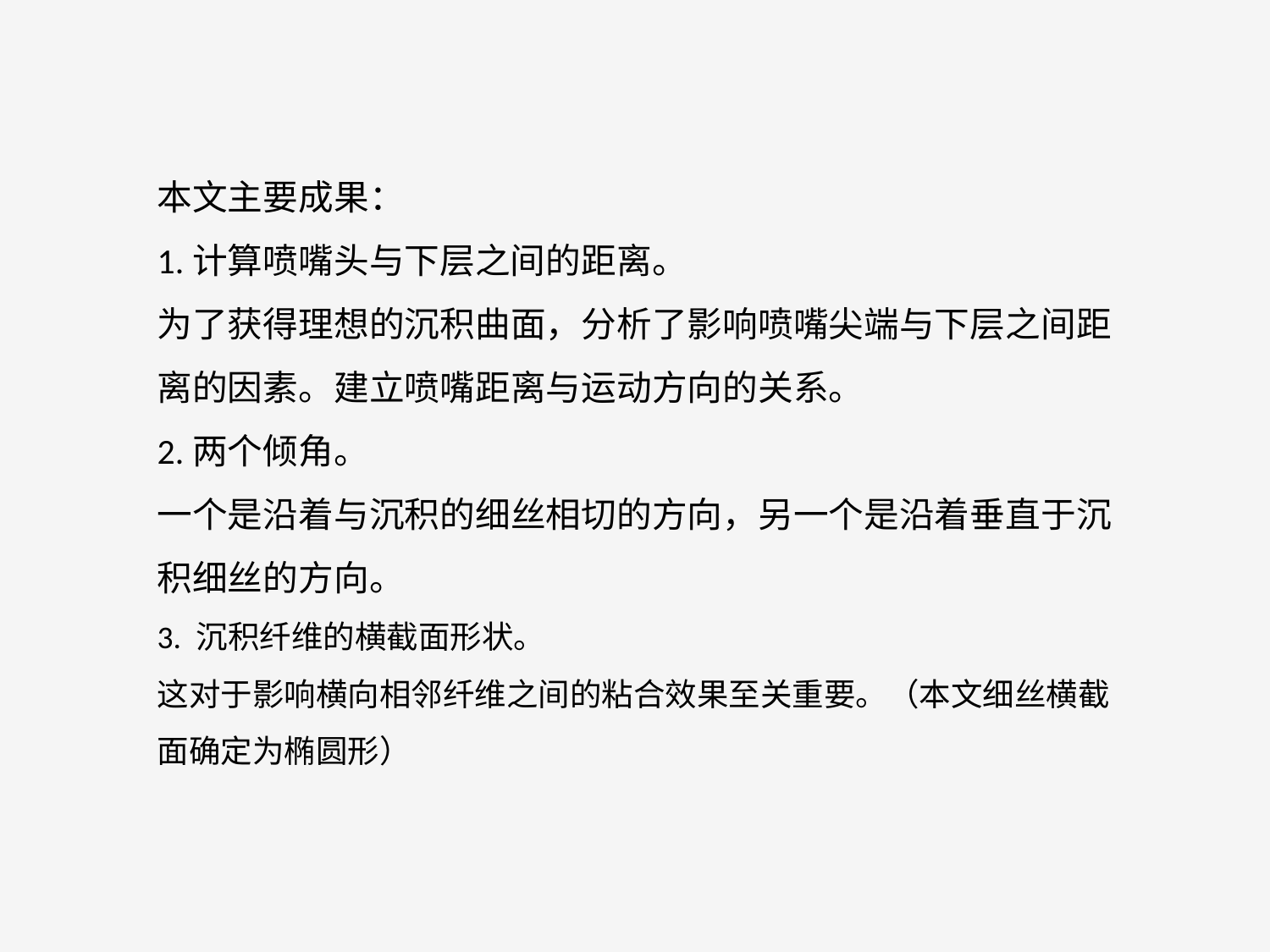

本文主要成果：
1.计算喷嘴头与下层之间的距离。
为了获得理想的沉积曲面，分析了影响喷嘴尖端与下层之间距离的因素。建立喷嘴距离与运动方向的关系。
2.两个倾角。
一个是沿着与沉积的细丝相切的方向，另一个是沿着垂直于沉积细丝的方向。
3. 沉积纤维的横截面形状。
这对于影响横向相邻纤维之间的粘合效果至关重要。（本文细丝横截面确定为椭圆形）